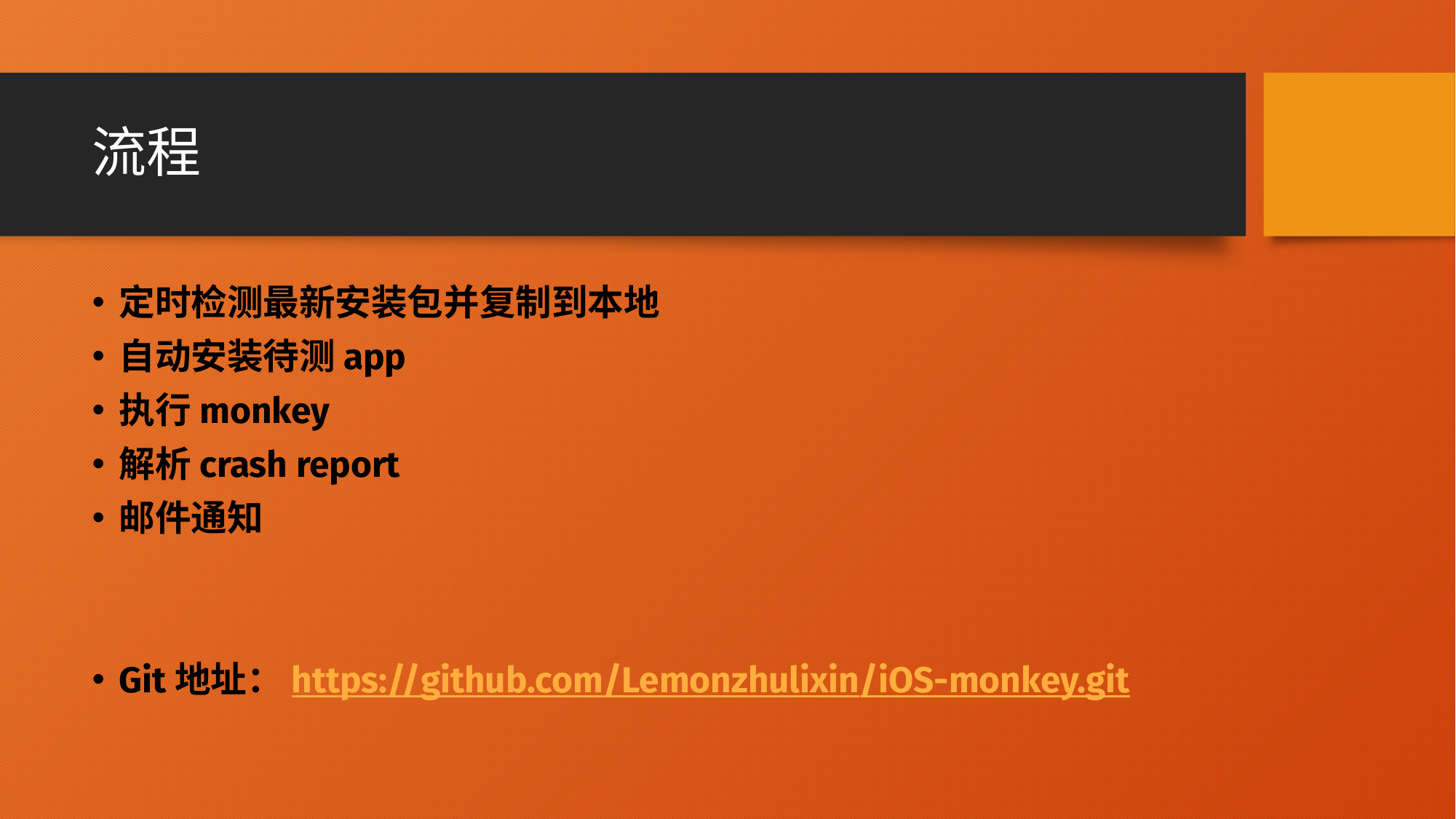

# 流程
定时检测最新安装包并复制到本地
自动安装待测app
执行monkey
解析crash report
邮件通知

Git地址：https://github.com/Lemonzhulixin/iOS-monkey.git